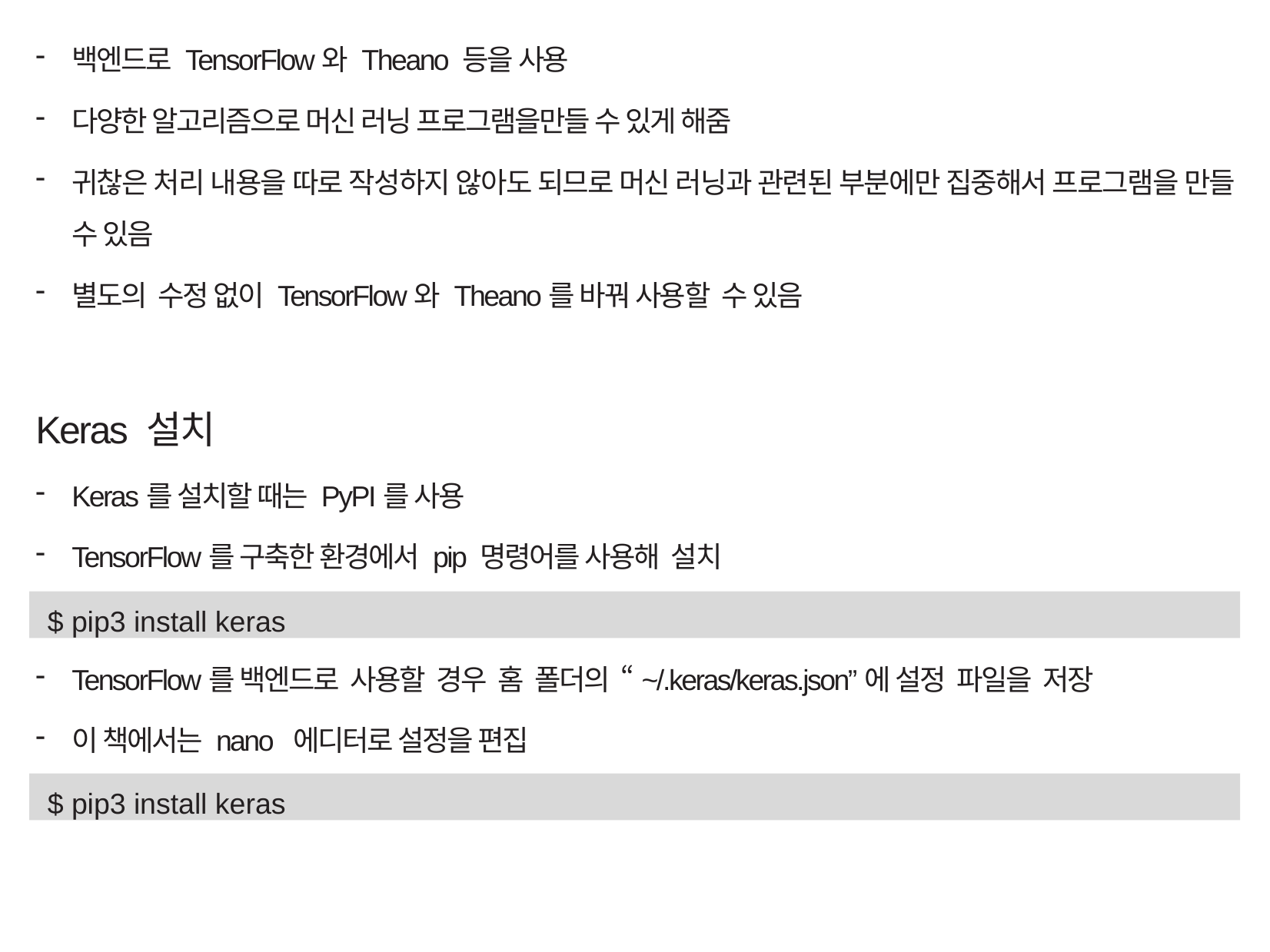

백엔드로 TensorFlow와 Theano 등을 사용
다양한 알고리즘으로 머신 러닝 프로그램을만들 수 있게 해줌
귀찮은 처리 내용을 따로 작성하지 않아도 되므로 머신 러닝과 관련된 부분에만 집중해서 프로그램을 만들 수 있음
별도의  수정 없이 TensorFlow와 Theano를 바꿔 사용할  수 있음

Keras 설치
Keras를 설치할 때는 PyPI를 사용
TensorFlow를 구축한 환경에서 pip 명령어를 사용해  설치

TensorFlow를 백엔드로  사용할  경우  홈  폴더의  “~/.keras/keras.json”에 설정  파일을  저장
이 책에서는 nano  에디터로 설정을 편집
$ pip3 install keras
$ pip3 install keras